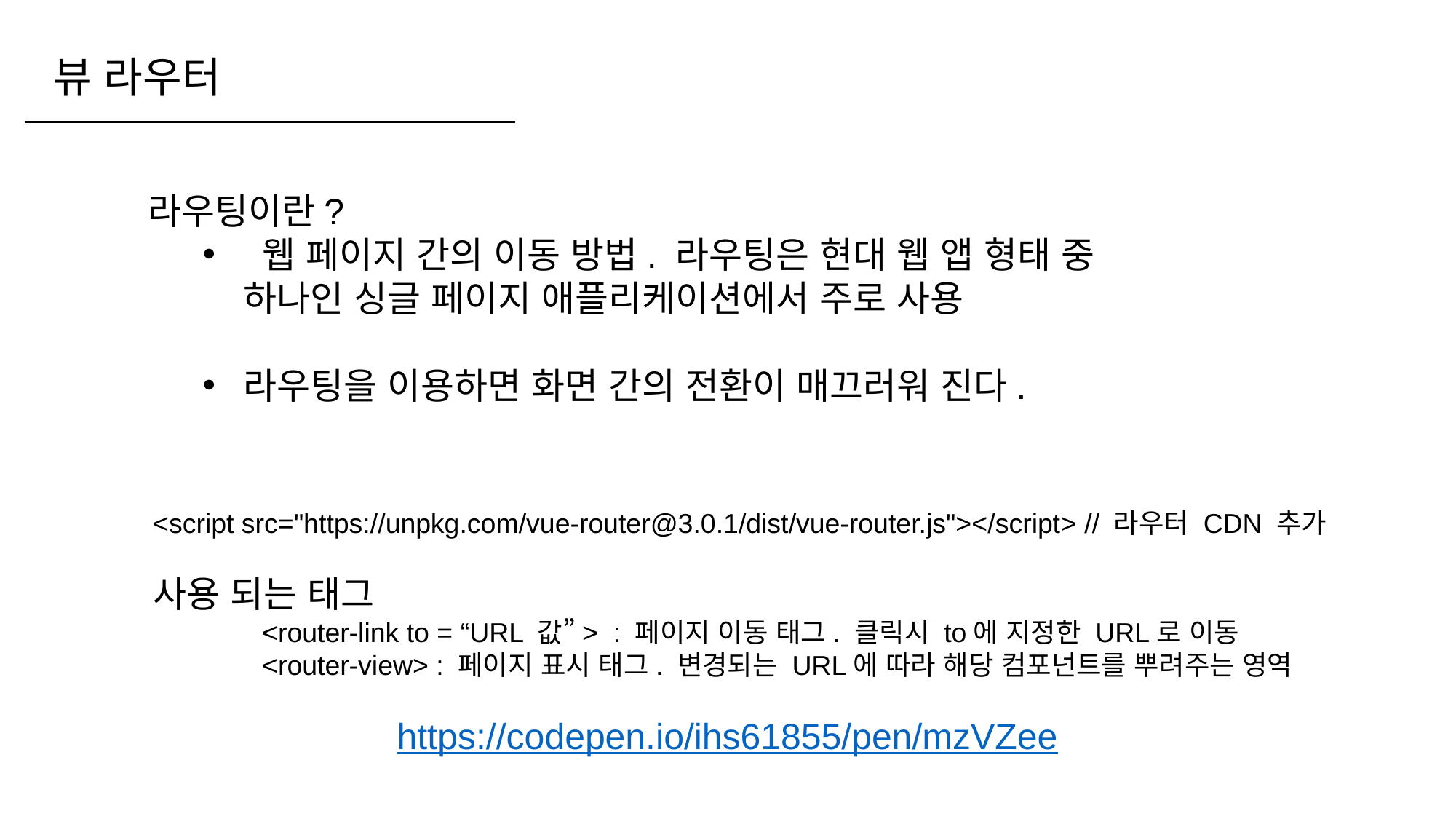

뷰 라우터
라우팅이란?
 웹 페이지 간의 이동 방법. 라우팅은 현대 웹 앱 형태 중 하나인 싱글 페이지 애플리케이션에서 주로 사용

라우팅을 이용하면 화면 간의 전환이 매끄러워 진다.
<script src="https://unpkg.com/vue-router@3.0.1/dist/vue-router.js"></script> // 라우터 CDN 추가

사용 되는 태그
	<router-link to = “URL 값”>  : 페이지 이동 태그. 클릭시 to에 지정한 URL로 이동
	<router-view> : 페이지 표시 태그. 변경되는 URL에 따라 해당 컴포넌트를 뿌려주는 영역
https://codepen.io/ihs61855/pen/mzVZee